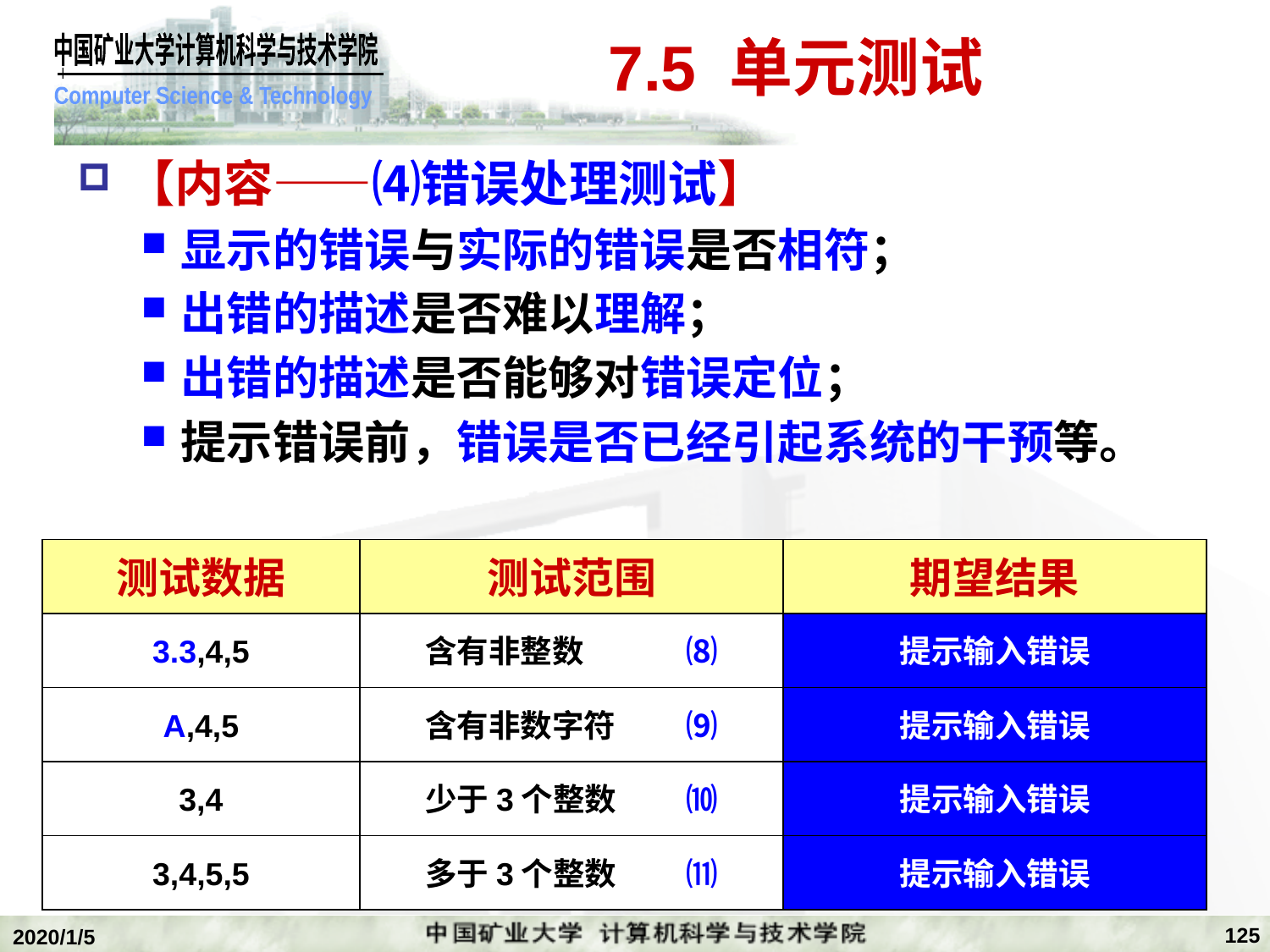

# 7.5 单元测试
【内容——⑷错误处理测试】
显示的错误与实际的错误是否相符；
出错的描述是否难以理解；
出错的描述是否能够对错误定位；
提示错误前，错误是否已经引起系统的干预等。
测试数据
测试范围
期望结果
3.3,4,5
含有非整数	 ⑻
提示输入错误
A,4,5
含有非数字符	 ⑼
提示输入错误
3,4
少于3个整数	 ⑽
提示输入错误
3,4,5,5
多于3个整数	 ⑾
提示输入错误
125
2020/1/5